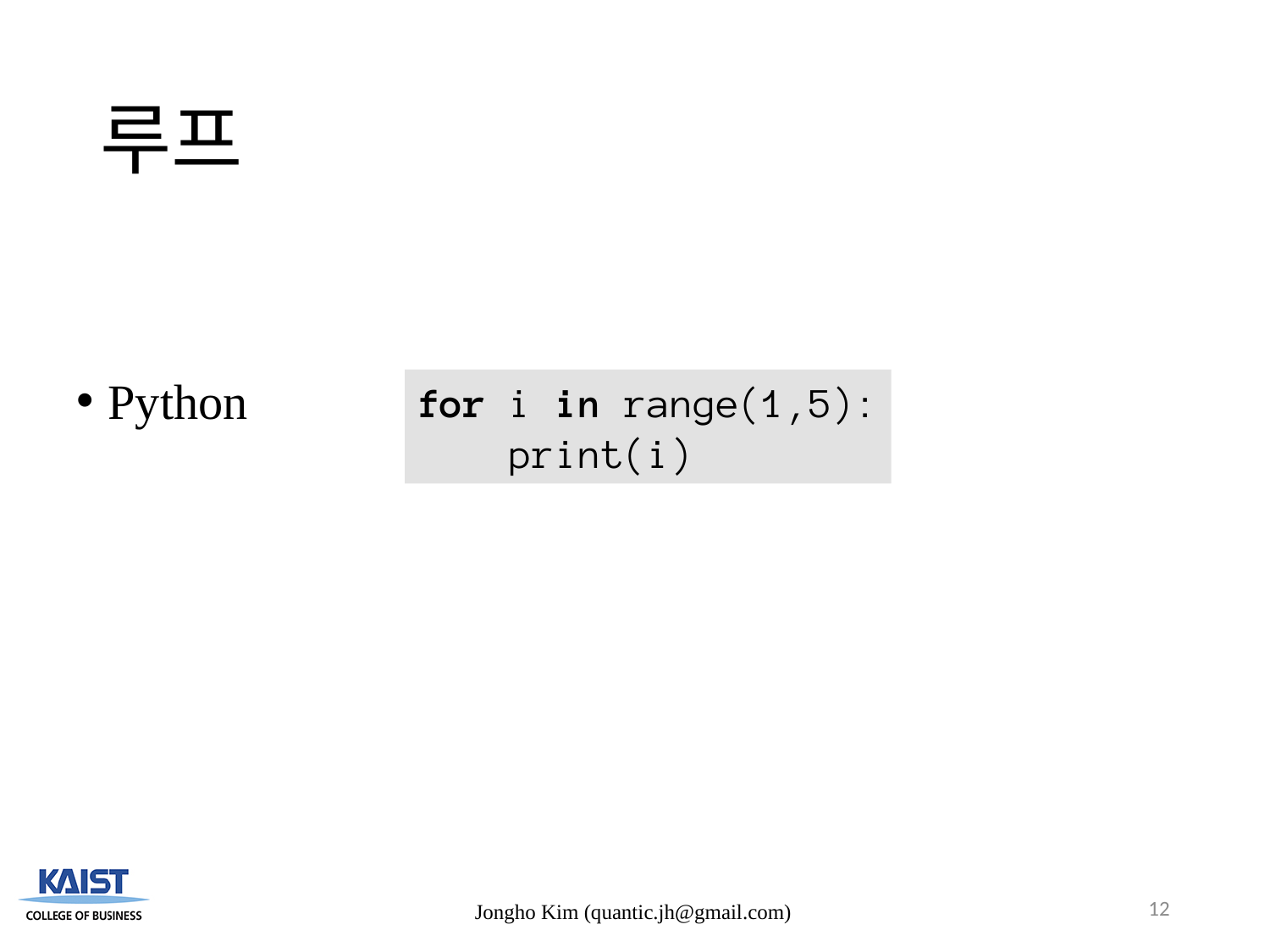

# 루프

Python
for i in range(1,5):
    print(i)
12